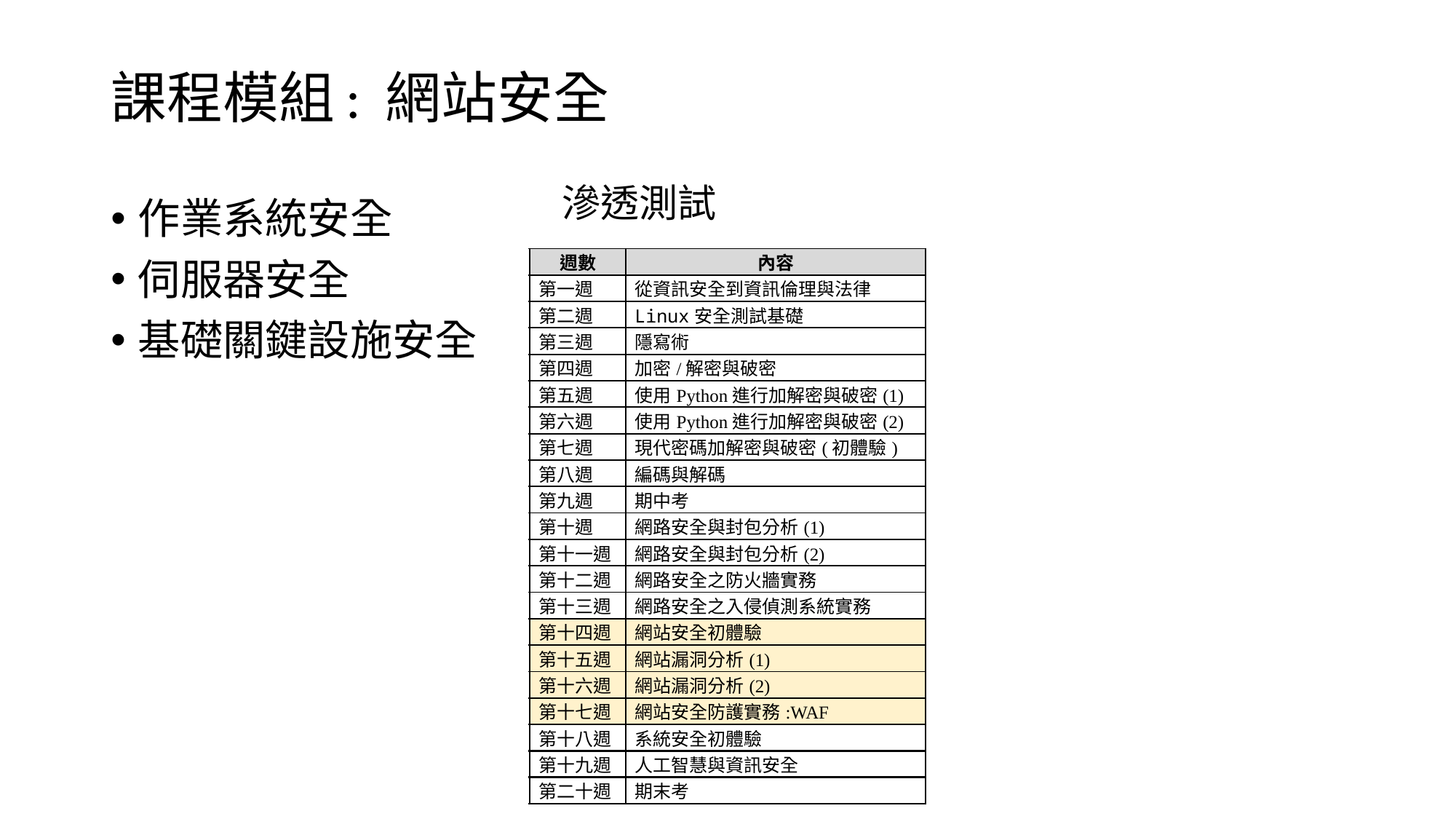

# 課程模組: 網站安全
滲透測試
作業系統安全
伺服器安全
基礎關鍵設施安全
| 週數 | 內容 |
| --- | --- |
| 第一週 | 從資訊安全到資訊倫理與法律 |
| 第二週 | Linux安全測試基礎 |
| 第三週 | 隱寫術 |
| 第四週 | 加密/解密與破密 |
| 第五週 | 使用Python進行加解密與破密(1) |
| 第六週 | 使用Python進行加解密與破密(2) |
| 第七週 | 現代密碼加解密與破密(初體驗) |
| 第八週 | 編碼與解碼 |
| 第九週 | 期中考 |
| 第十週 | 網路安全與封包分析(1) |
| 第十一週 | 網路安全與封包分析(2) |
| 第十二週 | 網路安全之防火牆實務 |
| 第十三週 | 網路安全之入侵偵測系統實務 |
| 第十四週 | 網站安全初體驗 |
| 第十五週 | 網站漏洞分析(1) |
| 第十六週 | 網站漏洞分析(2) |
| 第十七週 | 網站安全防護實務:WAF |
| 第十八週 | 系統安全初體驗 |
| 第十九週 | 人工智慧與資訊安全 |
| 第二十週 | 期末考 |